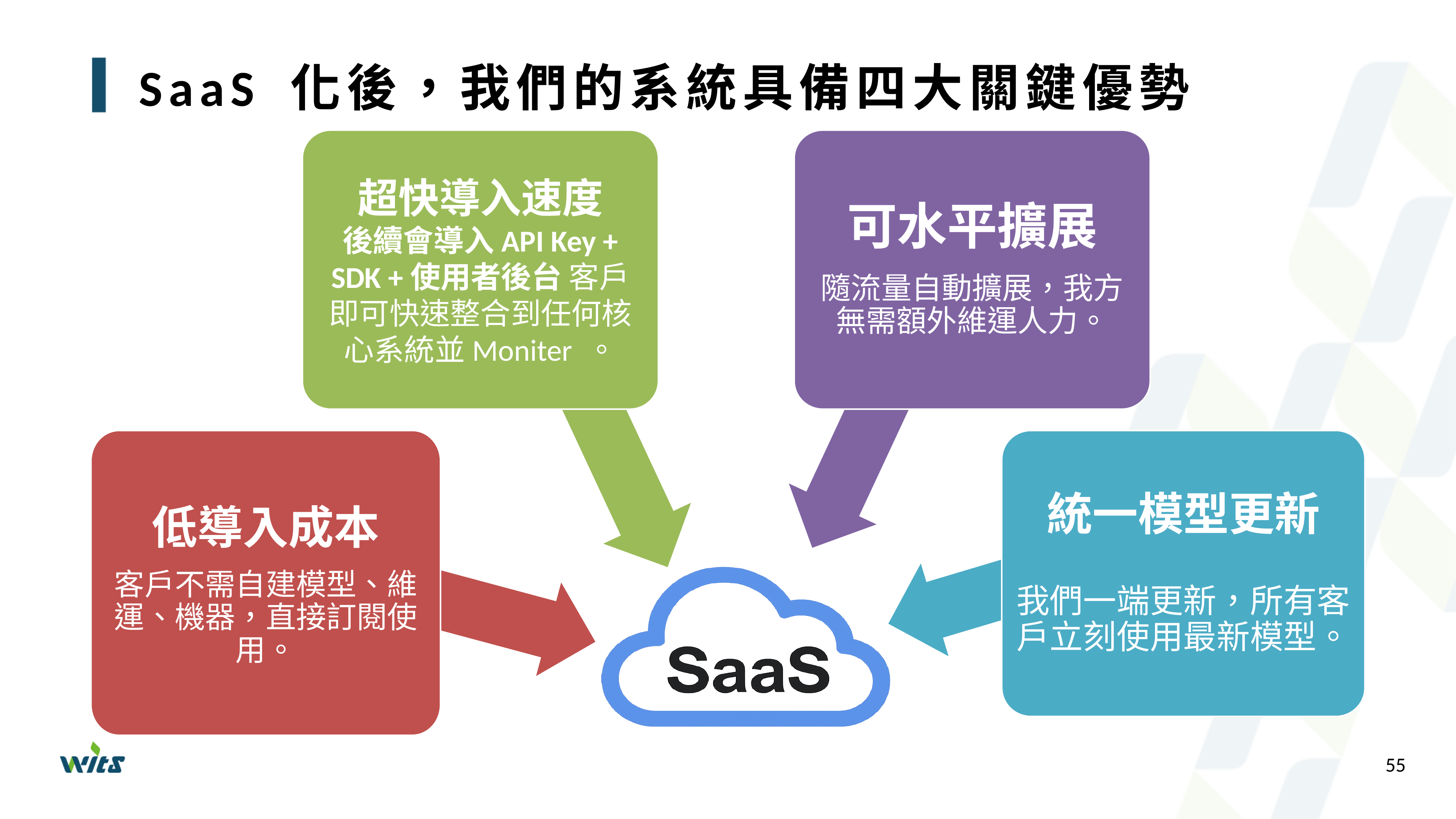

# SaaS 化後，我們的系統具備四大關鍵優勢
超快導入速度
後續會導入API Key + SDK +使用者後台 客戶即可快速整合到任何核心系統並Moniter 。
可水平擴展
隨流量自動擴展，我方無需額外維運人力。

低導入成本
客戶不需自建模型、維運、機器，直接訂閱使用。
統一模型更新
我們一端更新，所有客戶立刻使用最新模型。